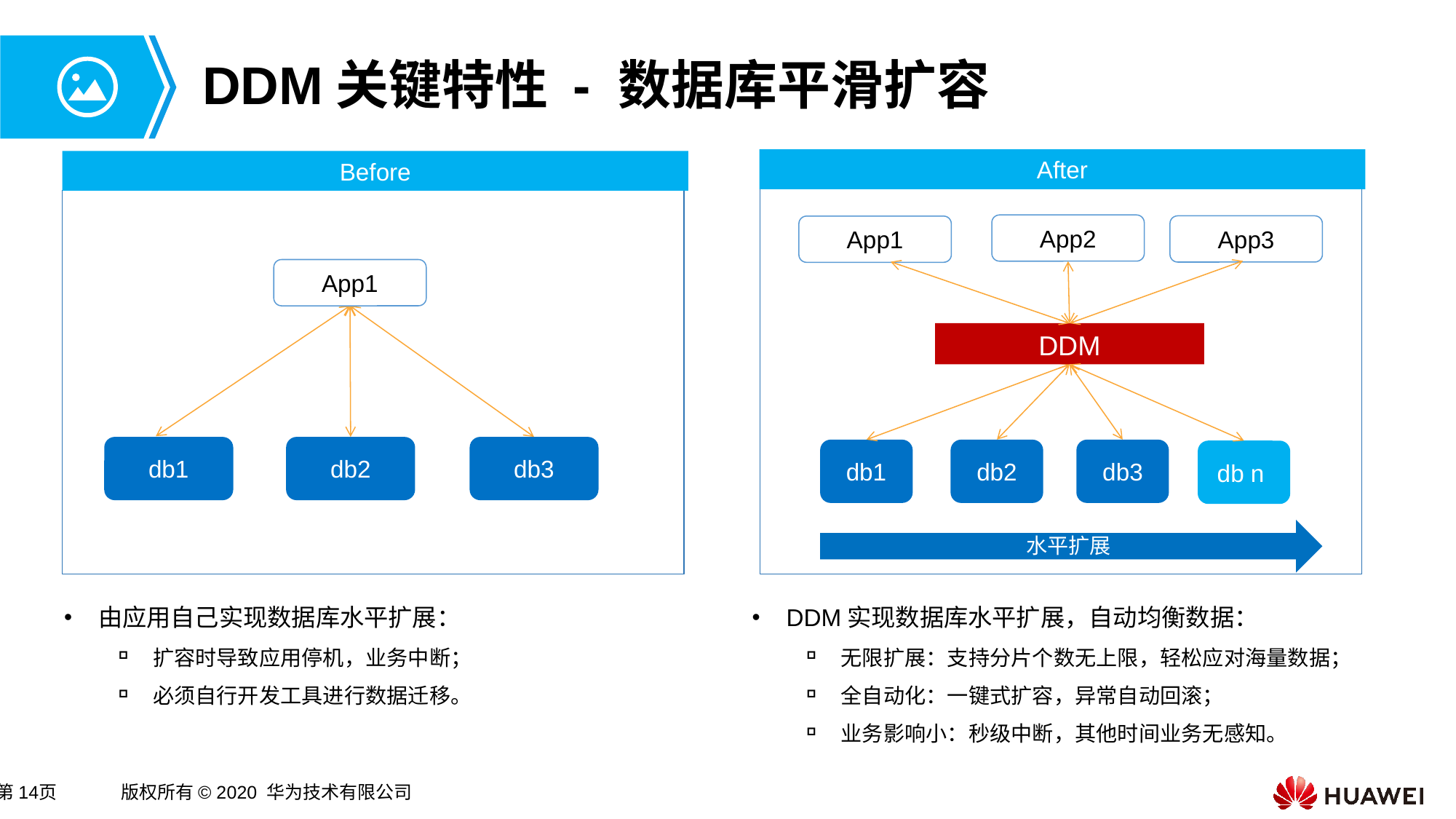

# DDM关键特性 - 数据库平滑扩容
After
Before

App2
App3
App1
App1
DDM
db1
db2
db3
db1
db2
db3
db n

水平扩展
由应用自己实现数据库水平扩展：
扩容时导致应用停机，业务中断；
必须自行开发工具进行数据迁移。
DDM实现数据库水平扩展，自动均衡数据：
无限扩展：支持分片个数无上限，轻松应对海量数据；
全自动化：一键式扩容，异常自动回滚；
业务影响小：秒级中断，其他时间业务无感知。